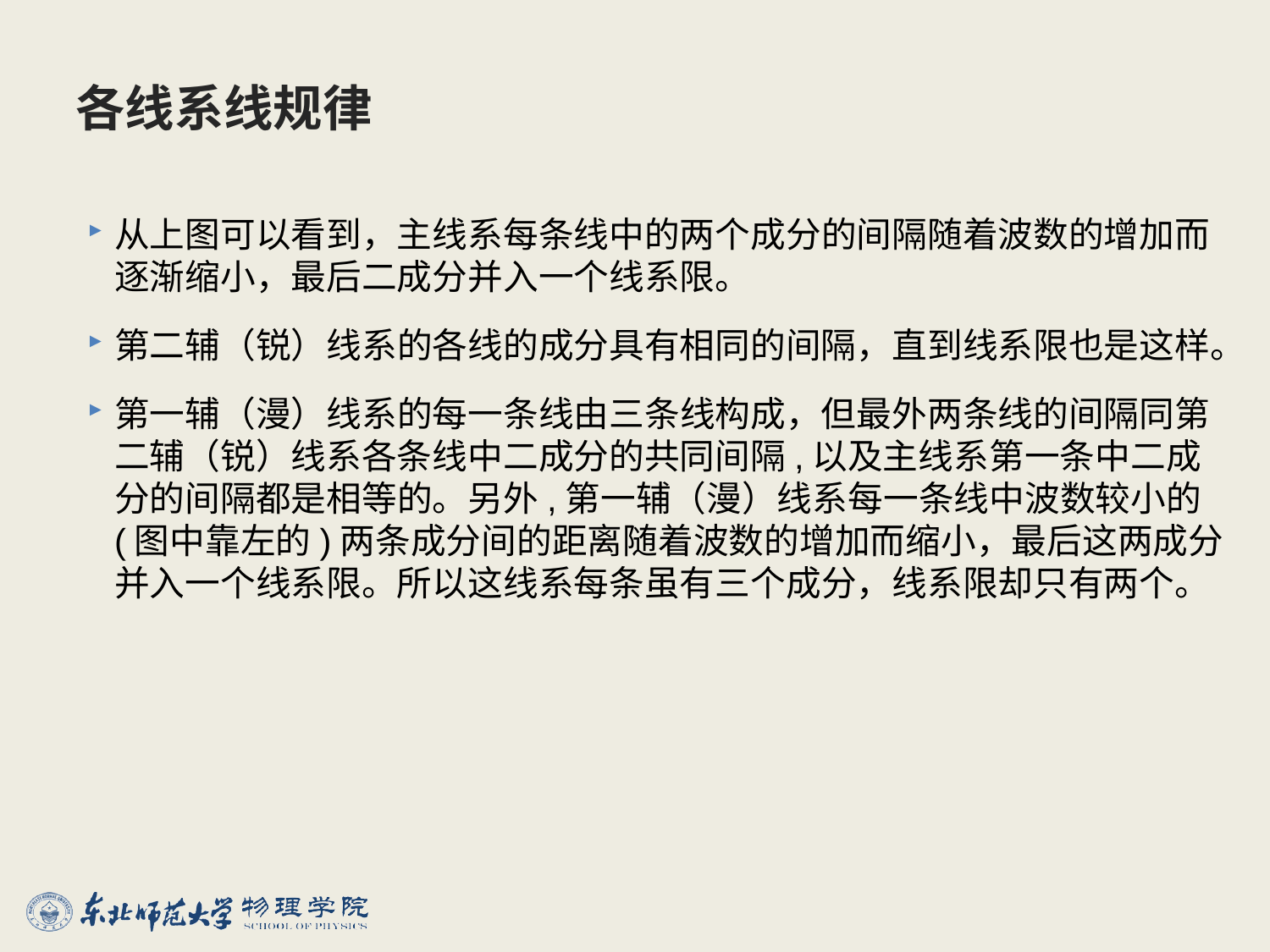

# 各线系线规律
从上图可以看到，主线系每条线中的两个成分的间隔随着波数的增加而逐渐缩小，最后二成分并入一个线系限。
第二辅（锐）线系的各线的成分具有相同的间隔，直到线系限也是这样。
第一辅（漫）线系的每一条线由三条线构成，但最外两条线的间隔同第二辅（锐）线系各条线中二成分的共同间隔,以及主线系第一条中二成分的间隔都是相等的。另外,第一辅（漫）线系每一条线中波数较小的(图中靠左的)两条成分间的距离随着波数的增加而缩小，最后这两成分并入一个线系限。所以这线系每条虽有三个成分，线系限却只有两个。